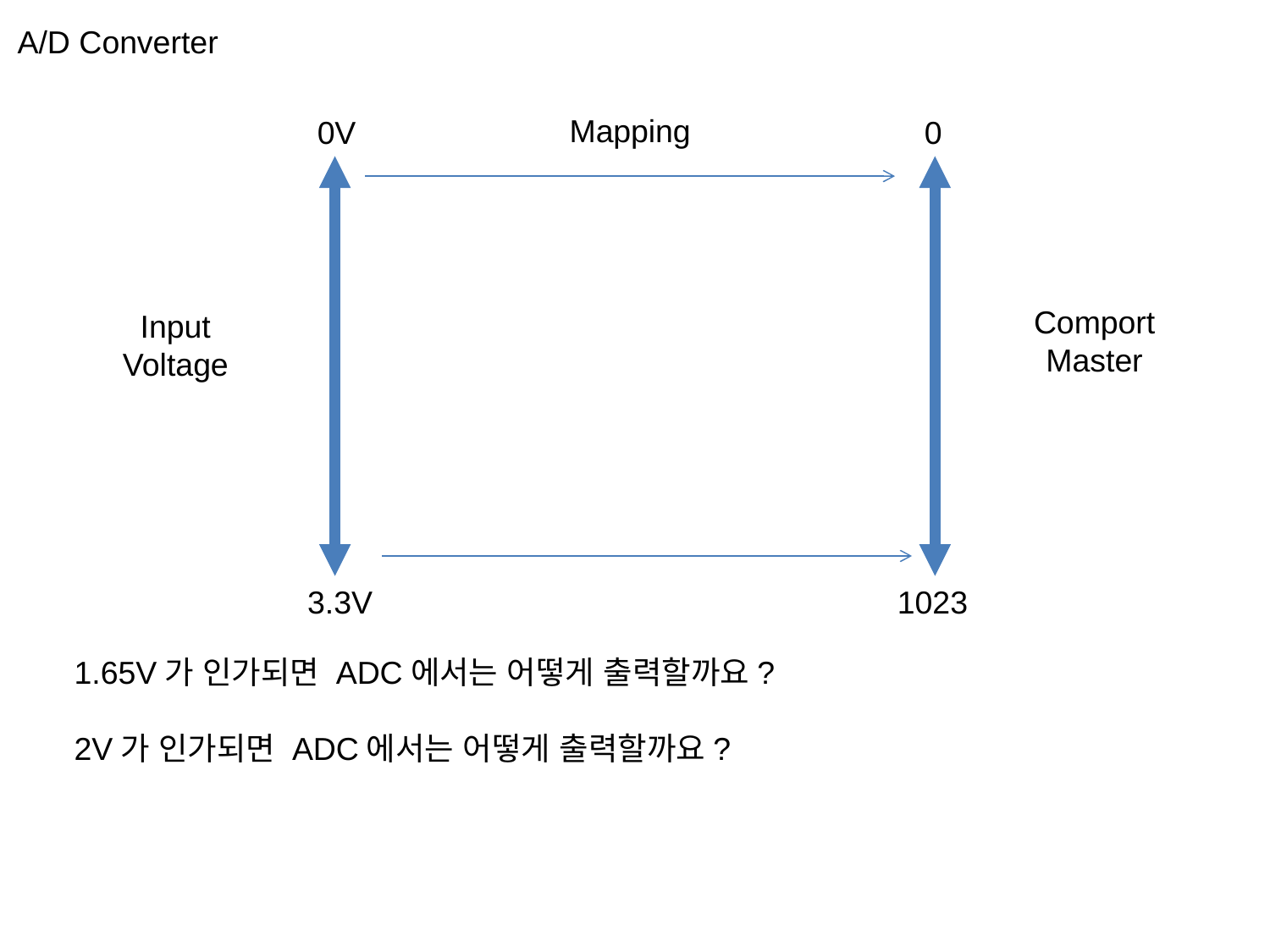

A/D Converter
Mapping
0V
0
Comport Master
Input
Voltage
3.3V
1023
1.65V가 인가되면 ADC에서는 어떻게 출력할까요?

2V가 인가되면 ADC에서는 어떻게 출력할까요?